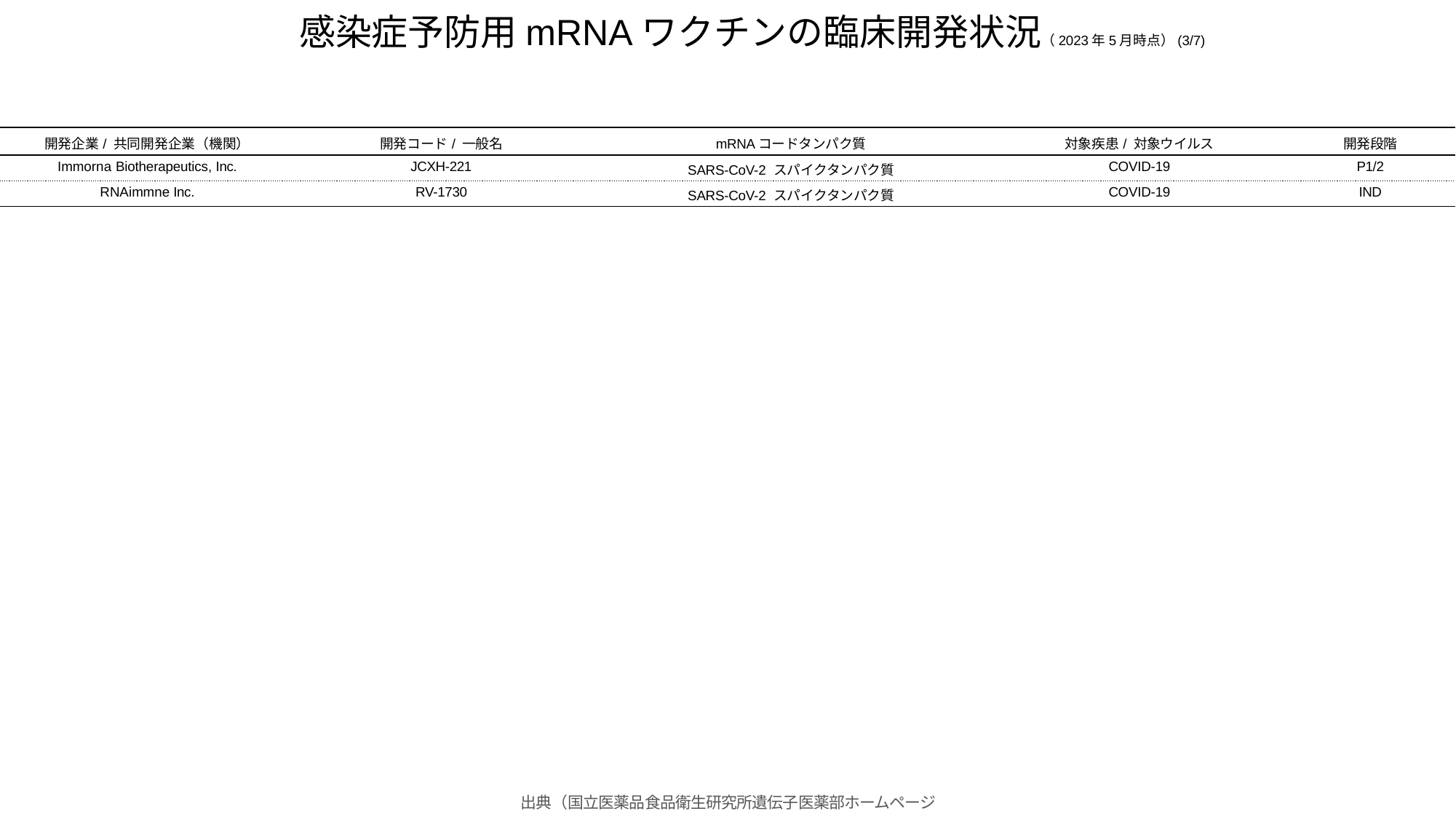

# 感染症予防用mRNAワクチンの臨床開発状況（2023年5月時点）(3/7)
| 開発企業/ 共同開発企業（機関） | 開発コード/ 一般名 | mRNAコードタンパク質 | 対象疾患/ 対象ウイルス | 開発段階 |
| --- | --- | --- | --- | --- |
| Immorna Biotherapeutics, Inc. | JCXH-221 | SARS-CoV-2 スパイクタンパク質 | COVID-19 | P1/2 |
| RNAimmne Inc. | RV-1730 | SARS-CoV-2 スパイクタンパク質 | COVID-19 | IND |
出典（国立医薬品食品衛生研究所遺伝子医薬部ホームページ